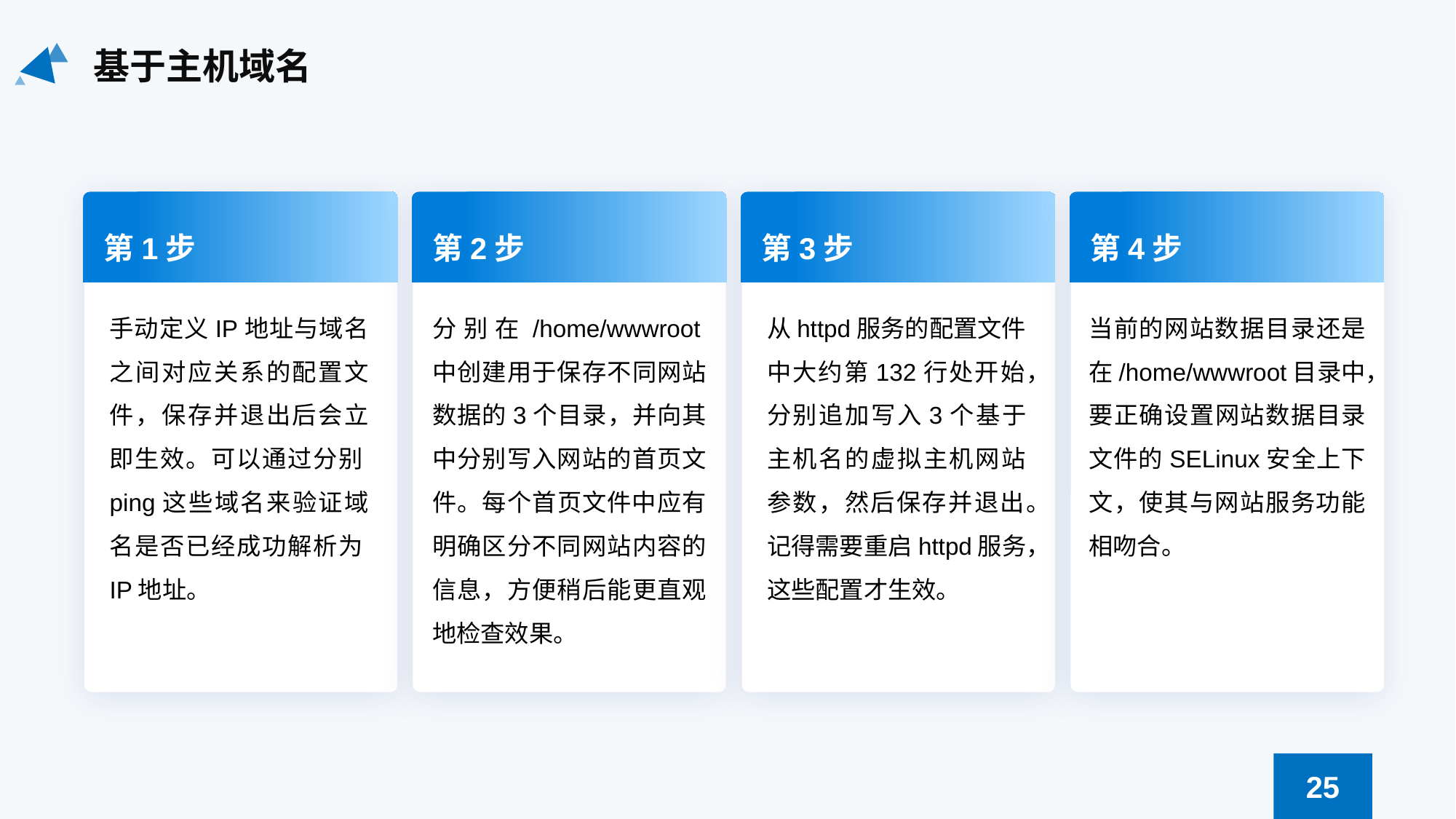

基于主机域名

第1步
第2步
第3步
第4步
手动定义IP地址与域名之间对应关系的配置文件，保存并退出后会立即生效。可以通过分别ping这些域名来验证域名是否已经成功解析为IP地址。
分别在/home/wwwroot中创建用于保存不同网站数据的3个目录，并向其中分别写入网站的首页文件。每个首页文件中应有明确区分不同网站内容的信息，方便稍后能更直观地检查效果。
从httpd服务的配置文件中大约第132行处开始，分别追加写入3个基于主机名的虚拟主机网站参数，然后保存并退出。记得需要重启httpd服务，这些配置才生效。
当前的网站数据目录还是在/home/wwwroot目录中，要正确设置网站数据目录文件的SELinux安全上下文，使其与网站服务功能相吻合。

25